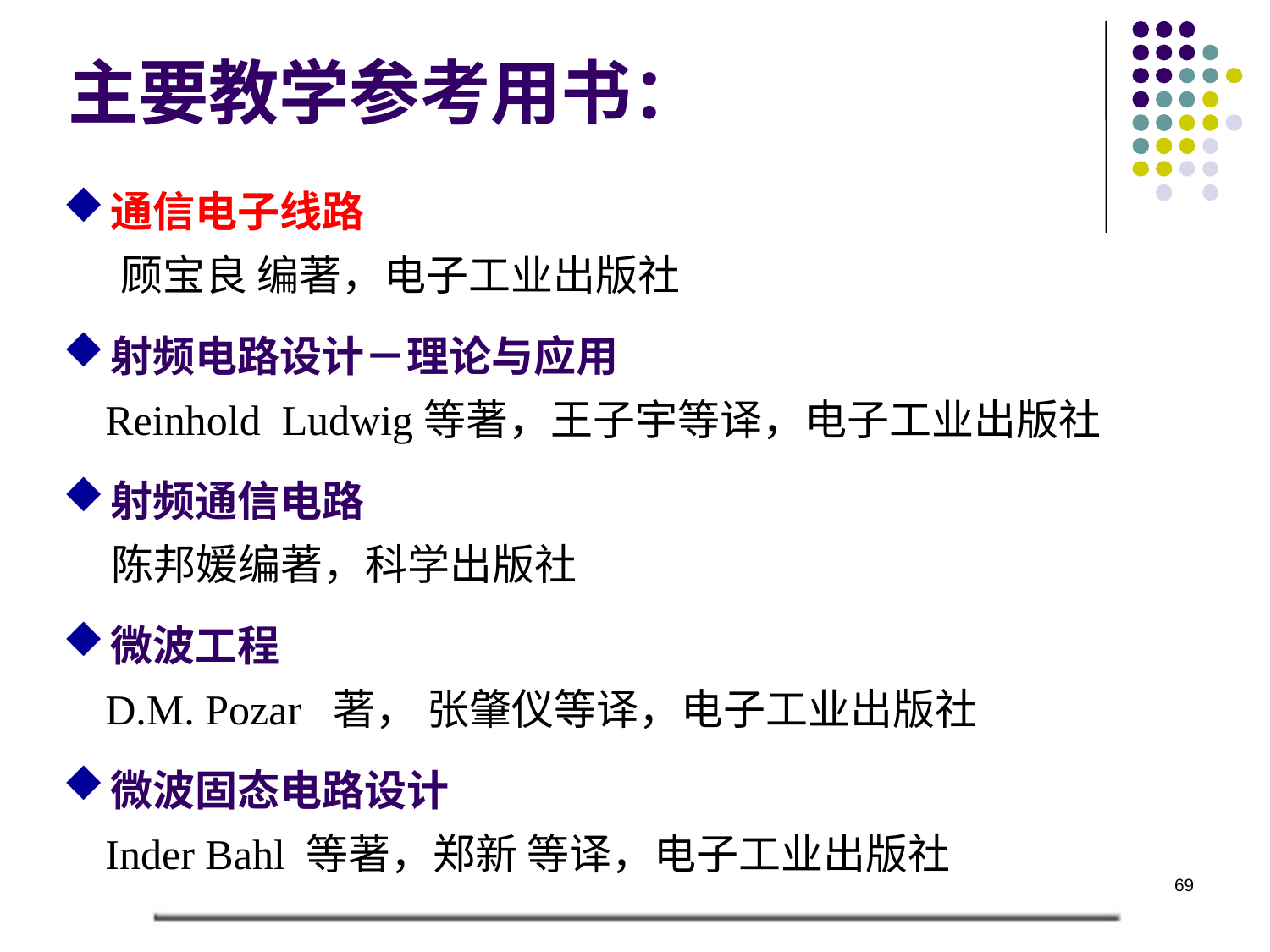

# 主要教学参考用书：
通信电子线路
     顾宝良 编著，电子工业出版社
射频电路设计－理论与应用
    Reinhold  Ludwig等著，王子宇等译，电子工业出版社
射频通信电路
    陈邦媛编著，科学出版社
微波工程
    D.M. Pozar  著， 张肇仪等译，电子工业出版社
微波固态电路设计
    Inder Bahl 等著，郑新 等译，电子工业出版社

                                                        *其它部分内容参考书另行指定

69